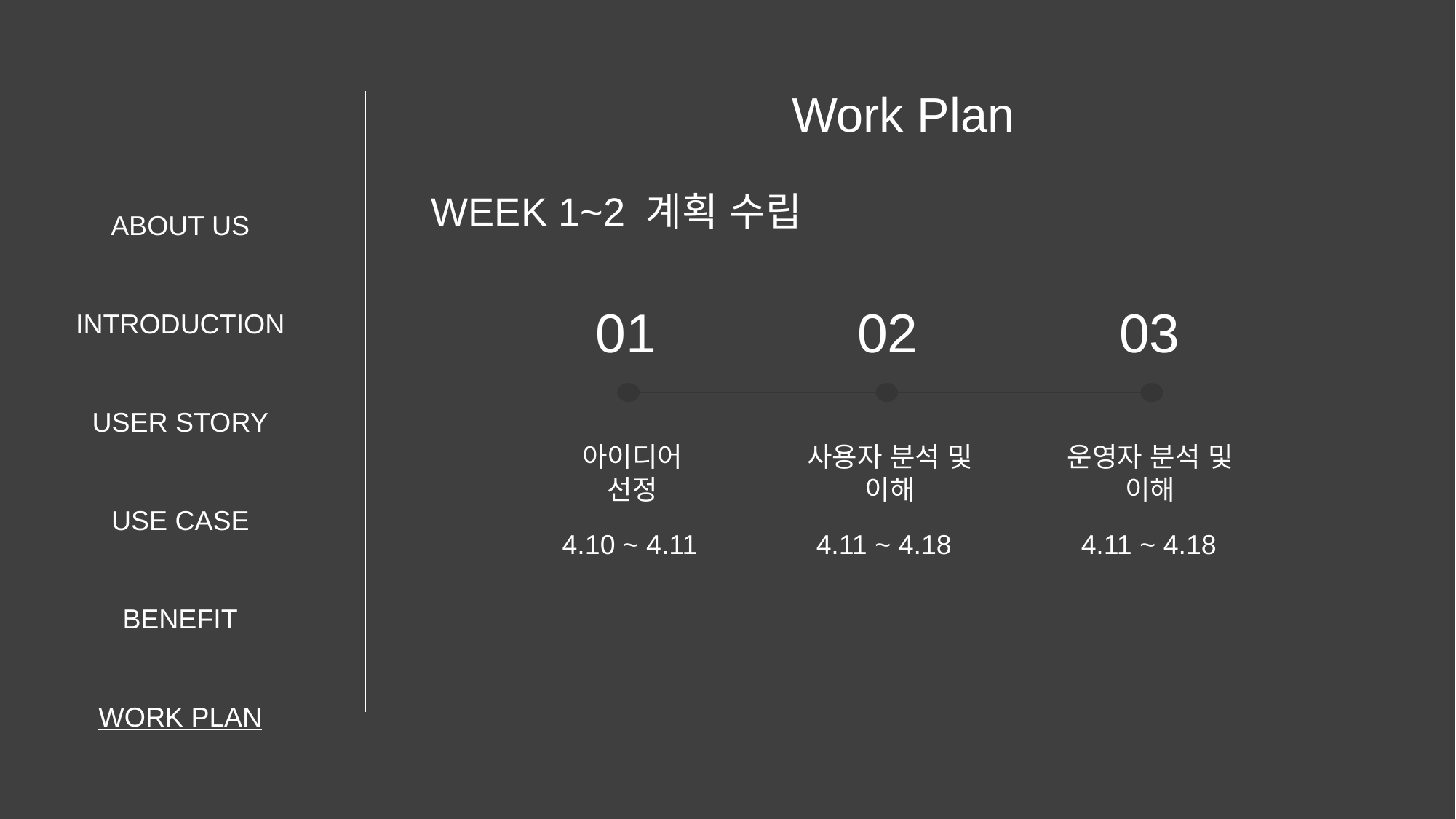

Work Plan
ABOUT US
INTRODUCTION
USER STORY
USE CASE
BENEFIT
WORK PLAN

WEEK 1~2 계획 수립

03
01
02

아이디어 선정
사용자 분석 및 이해
운영자 분석 및 이해
4.10 ~ 4.11
4.11 ~ 4.18
4.11 ~ 4.18